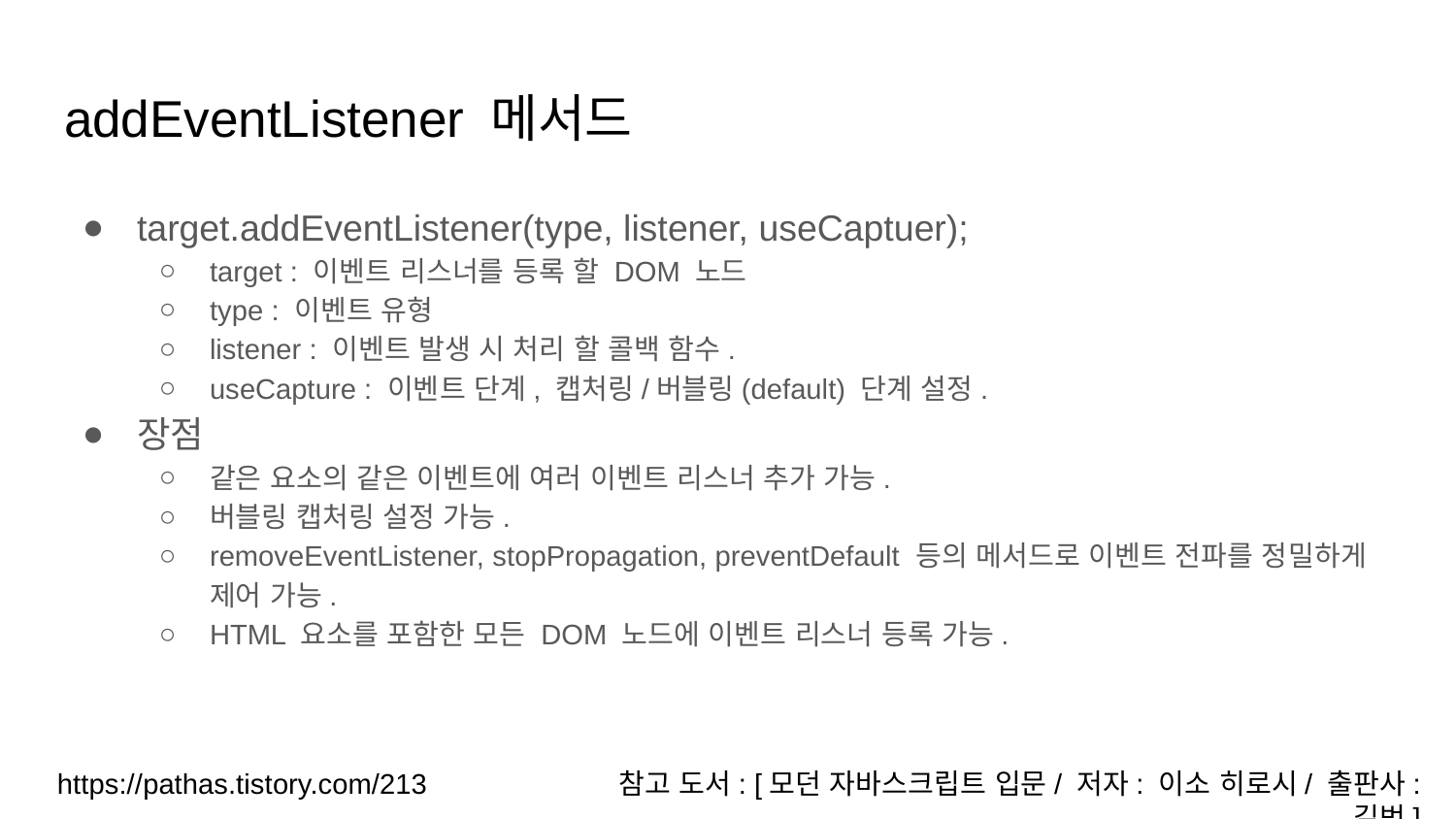

# addEventListener 메서드
target.addEventListener(type, listener, useCaptuer);
target : 이벤트 리스너를 등록 할 DOM 노드
type : 이벤트 유형
listener : 이벤트 발생 시 처리 할 콜백 함수.
useCapture : 이벤트 단계, 캡처링/버블링(default) 단계 설정.
장점
같은 요소의 같은 이벤트에 여러 이벤트 리스너 추가 가능.
버블링 캡처링 설정 가능.
removeEventListener, stopPropagation, preventDefault 등의 메서드로 이벤트 전파를 정밀하게 제어 가능.
HTML 요소를 포함한 모든 DOM 노드에 이벤트 리스너 등록 가능.
https://pathas.tistory.com/213
참고 도서: [모던 자바스크립트 입문/ 저자: 이소 히로시/ 출판사: 길벗]